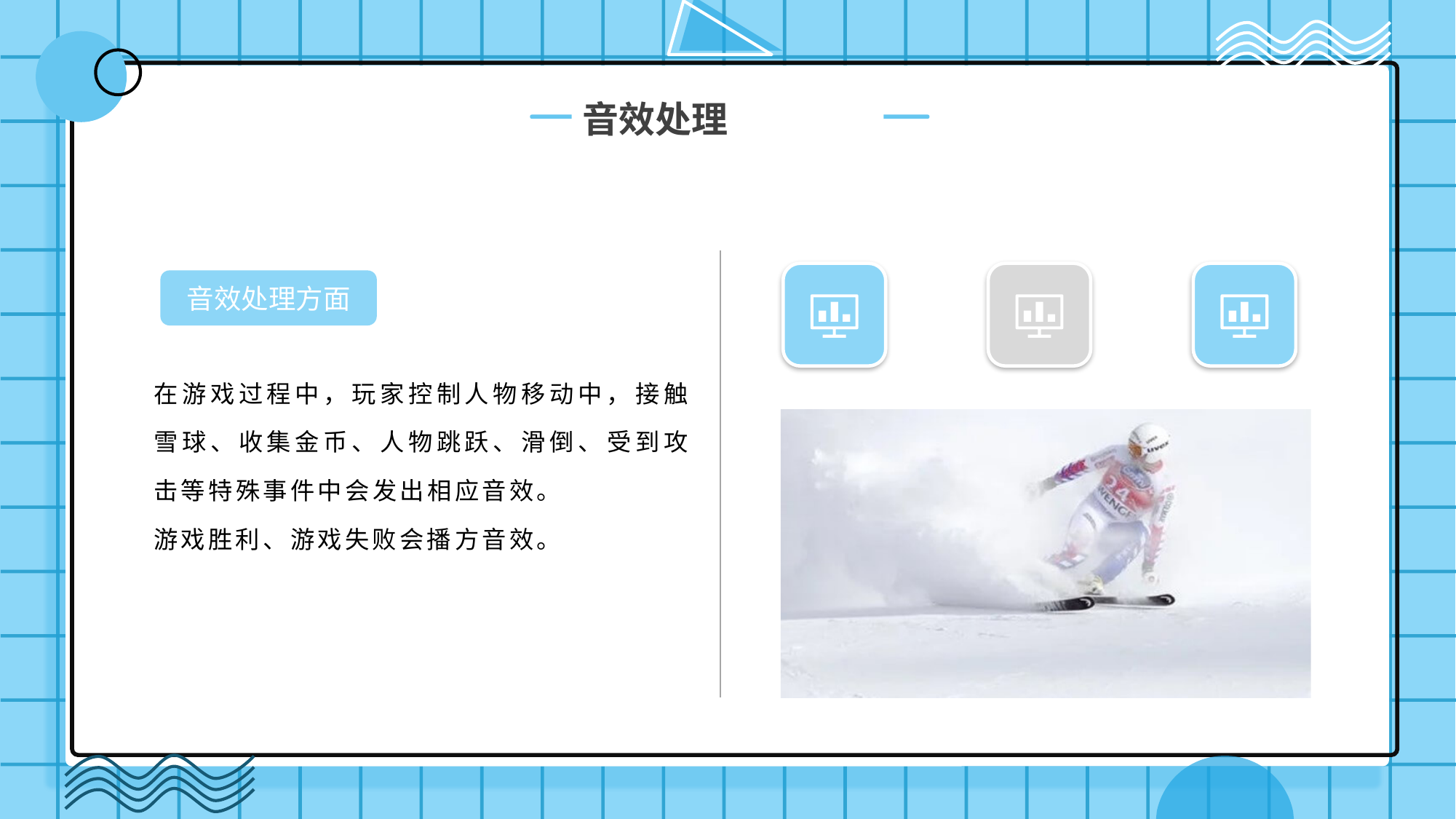

音效处理

音效处理方面

在游戏过程中，玩家控制人物移动中，接触雪球、收集金币、人物跳跃、滑倒、受到攻击等特殊事件中会发出相应音效。
游戏胜利、游戏失败会播方音效。